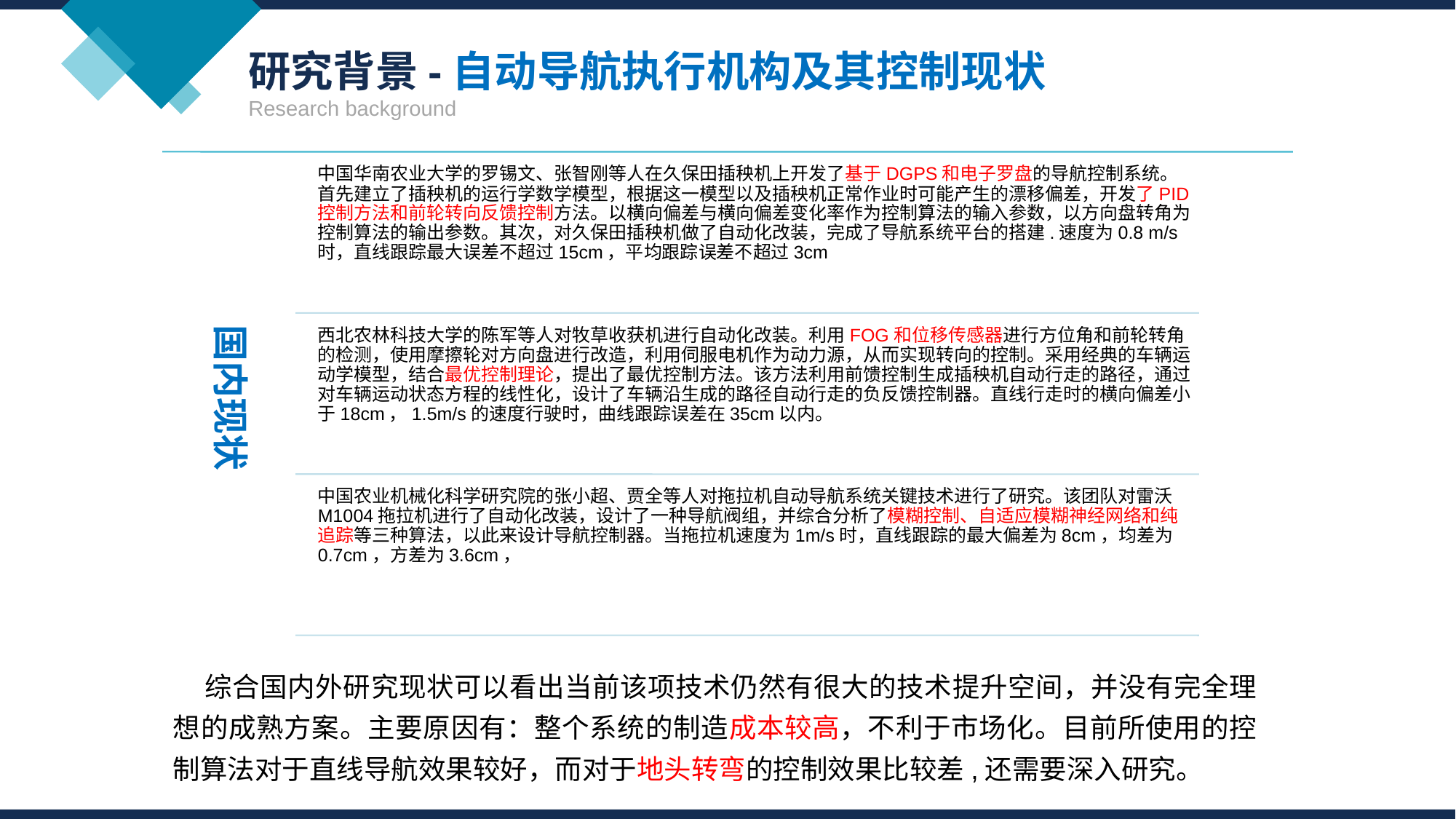

研究背景-自动导航执行机构及其控制现状
Research background
国内现状
中国华南农业大学的罗锡文、张智刚等人在久保田插秧机上开发了基于DGPS和电子罗盘的导航控制系统。首先建立了插秧机的运行学数学模型，根据这一模型以及插秧机正常作业时可能产生的漂移偏差，开发了PID控制方法和前轮转向反馈控制方法。以横向偏差与横向偏差变化率作为控制算法的输入参数，以方向盘转角为控制算法的输出参数。其次，对久保田插秧机做了自动化改装，完成了导航系统平台的搭建.速度为0.8 m/s时，直线跟踪最大误差不超过15cm，平均跟踪误差不超过3cm
西北农林科技大学的陈军等人对牧草收获机进行自动化改装。利用FOG和位移传感器进行方位角和前轮转角的检测，使用摩擦轮对方向盘进行改造，利用伺服电机作为动力源，从而实现转向的控制。采用经典的车辆运动学模型，结合最优控制理论，提出了最优控制方法。该方法利用前馈控制生成插秧机自动行走的路径，通过对车辆运动状态方程的线性化，设计了车辆沿生成的路径自动行走的负反馈控制器。直线行走时的横向偏差小于18cm，1.5m/s的速度行驶时，曲线跟踪误差在35cm以内。
中国农业机械化科学研究院的张小超、贾全等人对拖拉机自动导航系统关键技术进行了研究。该团队对雷沃M1004拖拉机进行了自动化改装，设计了一种导航阀组，并综合分析了模糊控制、自适应模糊神经网络和纯追踪等三种算法，以此来设计导航控制器。当拖拉机速度为1m/s时，直线跟踪的最大偏差为8cm，均差为0.7cm，方差为3.6cm，
综合国内外研究现状可以看出当前该项技术仍然有很大的技术提升空间，并没有完全理想的成熟方案。主要原因有：整个系统的制造成本较高，不利于市场化。目前所使用的控制算法对于直线导航效果较好，而对于地头转弯的控制效果比较差,还需要深入研究。